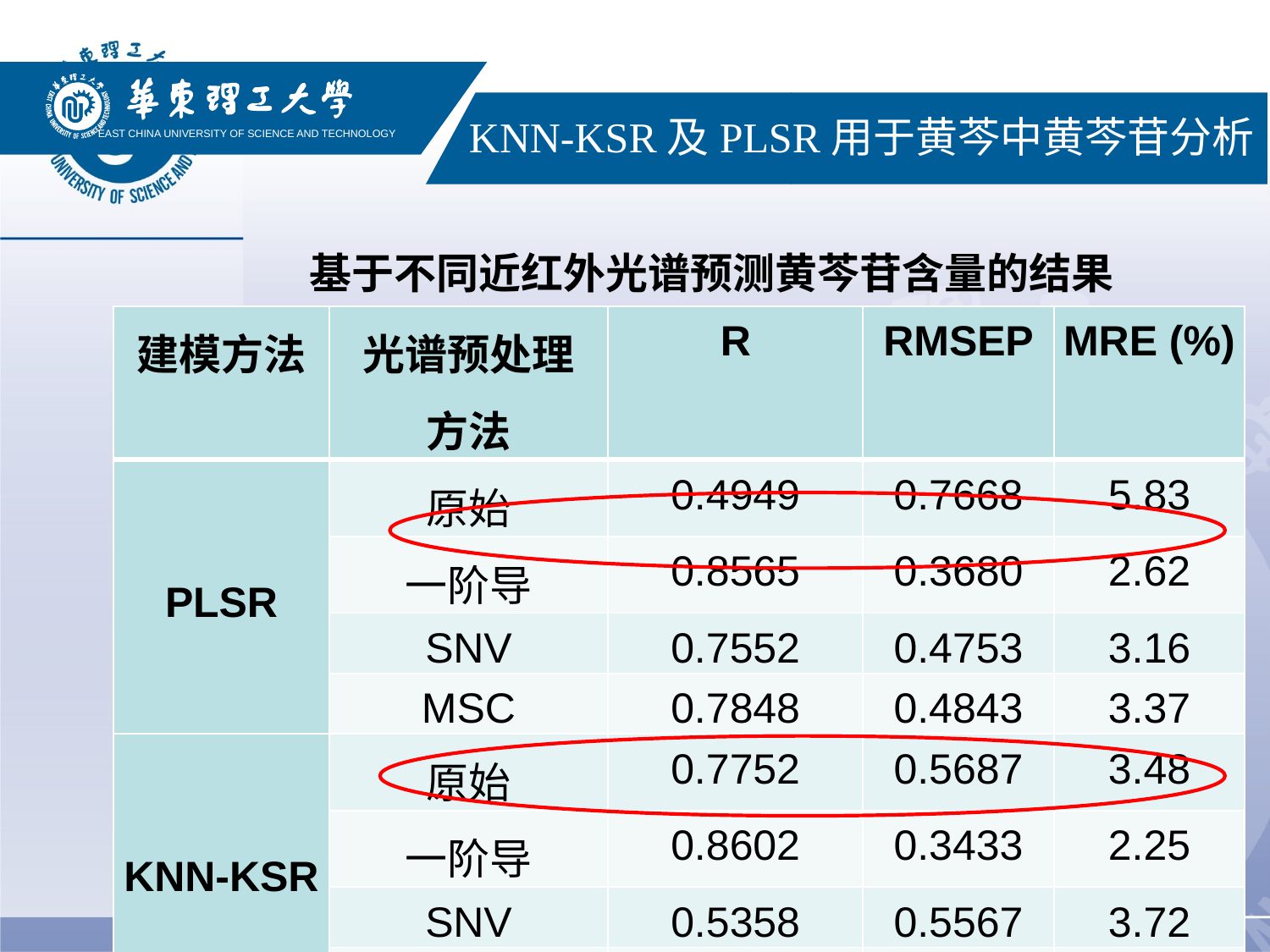

EAST CHINA UNIVERSITY OF SCIENCE AND TECHNOLOGY

KNN-KSR及PLSR用于黄芩中黄芩苷分析
# 基于不同近红外光谱预测黄芩苷含量的结果
| 建模方法 | 光谱预处理 方法 | R | RMSEP | MRE (%) |
| --- | --- | --- | --- | --- |
| PLSR | 原始 | 0.4949 | 0.7668 | 5.83 |
|  | 一阶导 | 0.8565 | 0.3680 | 2.62 |
|  | SNV | 0.7552 | 0.4753 | 3.16 |
|  | MSC | 0.7848 | 0.4843 | 3.37 |
| KNN-KSR | 原始 | 0.7752 | 0.5687 | 3.48 |
|  | 一阶导 | 0.8602 | 0.3433 | 2.25 |
|  | SNV | 0.5358 | 0.5567 | 3.72 |
|  | MSC | 0.5871 | 0.5340 | 3.62 |